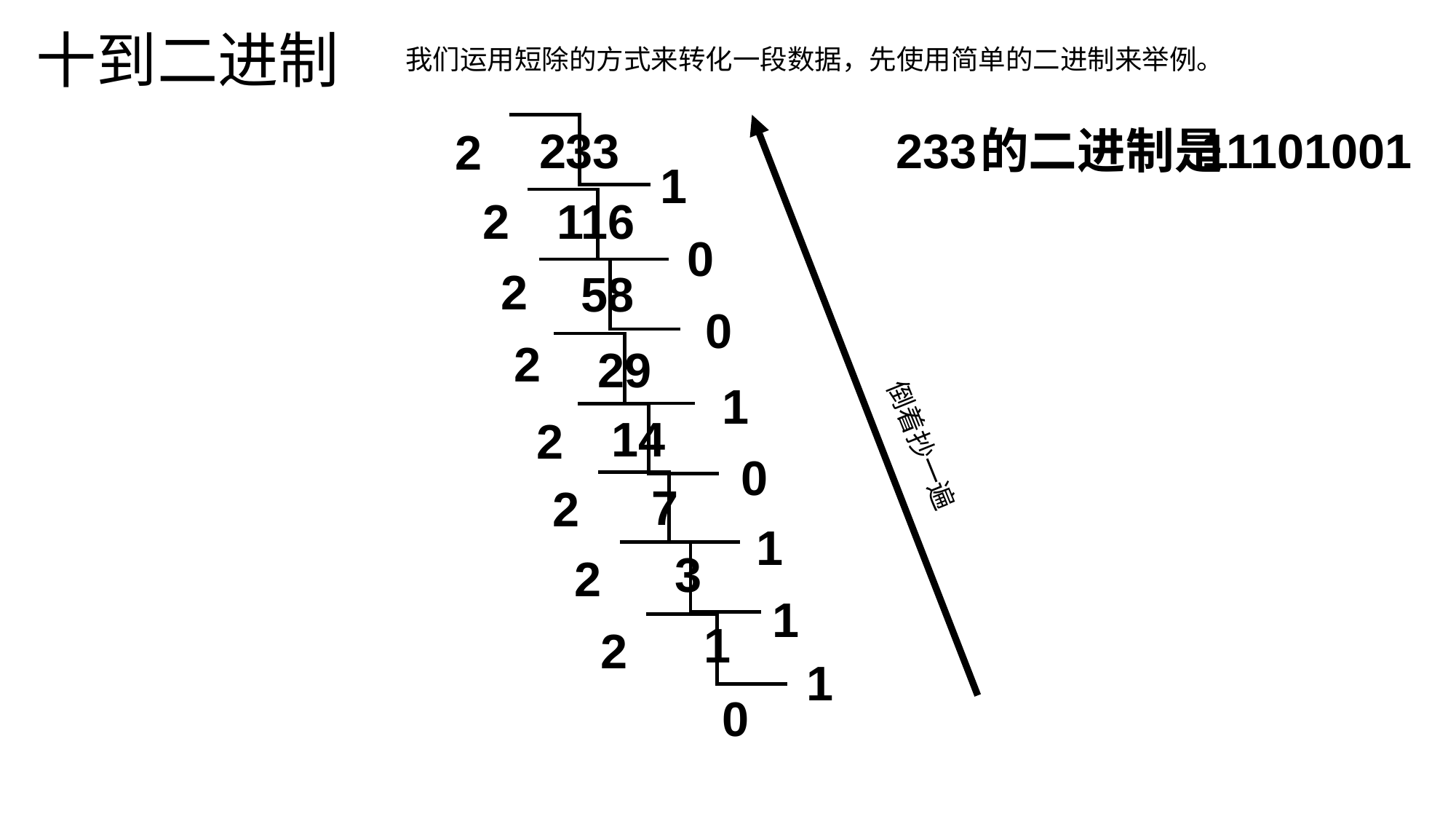

十到二进制
我们运用短除的方式来转化一段数据，先使用简单的二进制来举例。
233
的二进制是
11101001
233
2
1
2
116
0
2
58
0
2
29
1
14
2
倒着抄一遍
0
7
2
1
3
2
1
1
2
1
0